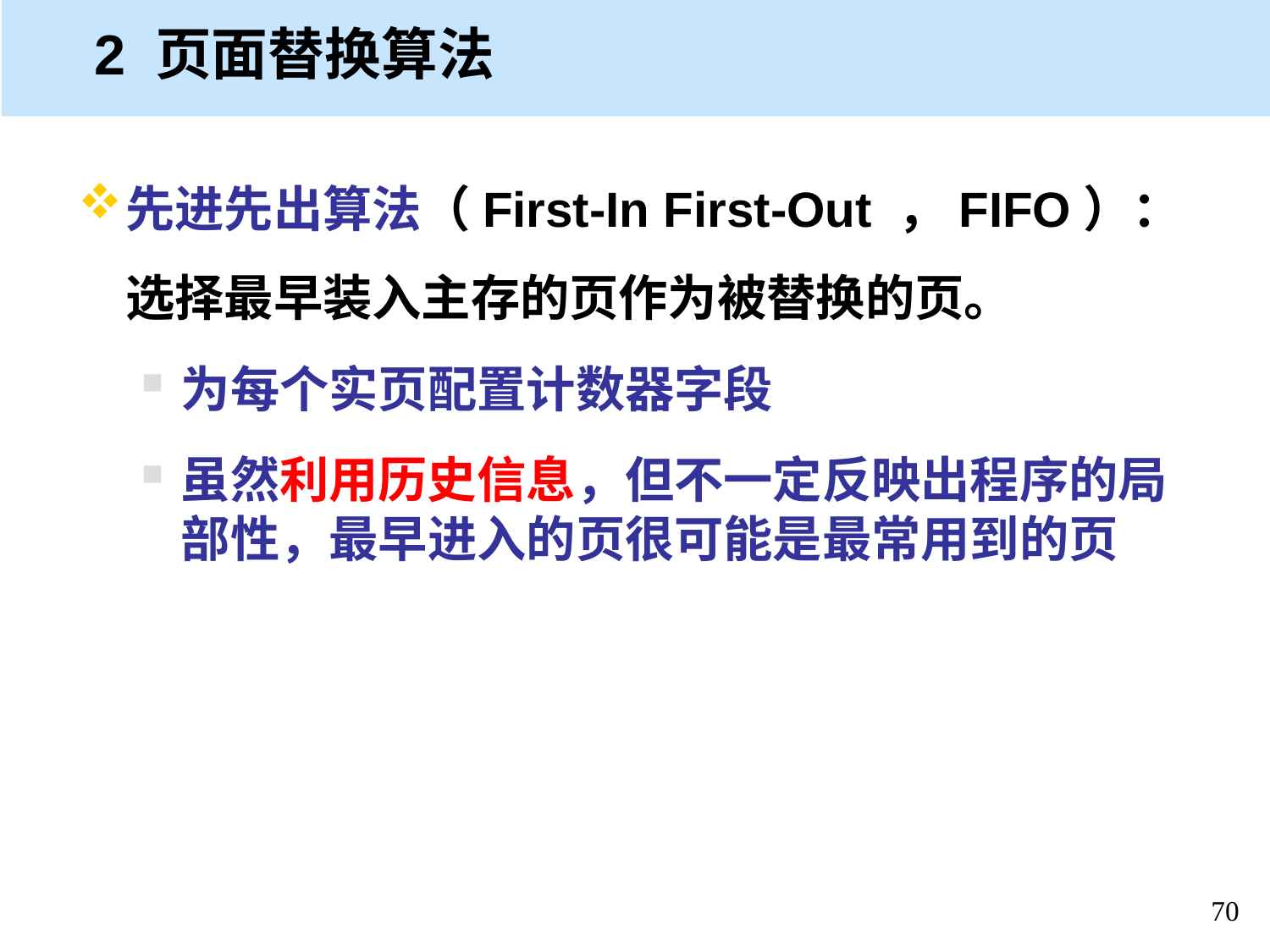

# 2 页面替换算法
先进先出算法（First-In First-Out ，FIFO）：选择最早装入主存的页作为被替换的页。
为每个实页配置计数器字段
虽然利用历史信息，但不一定反映出程序的局部性，最早进入的页很可能是最常用到的页